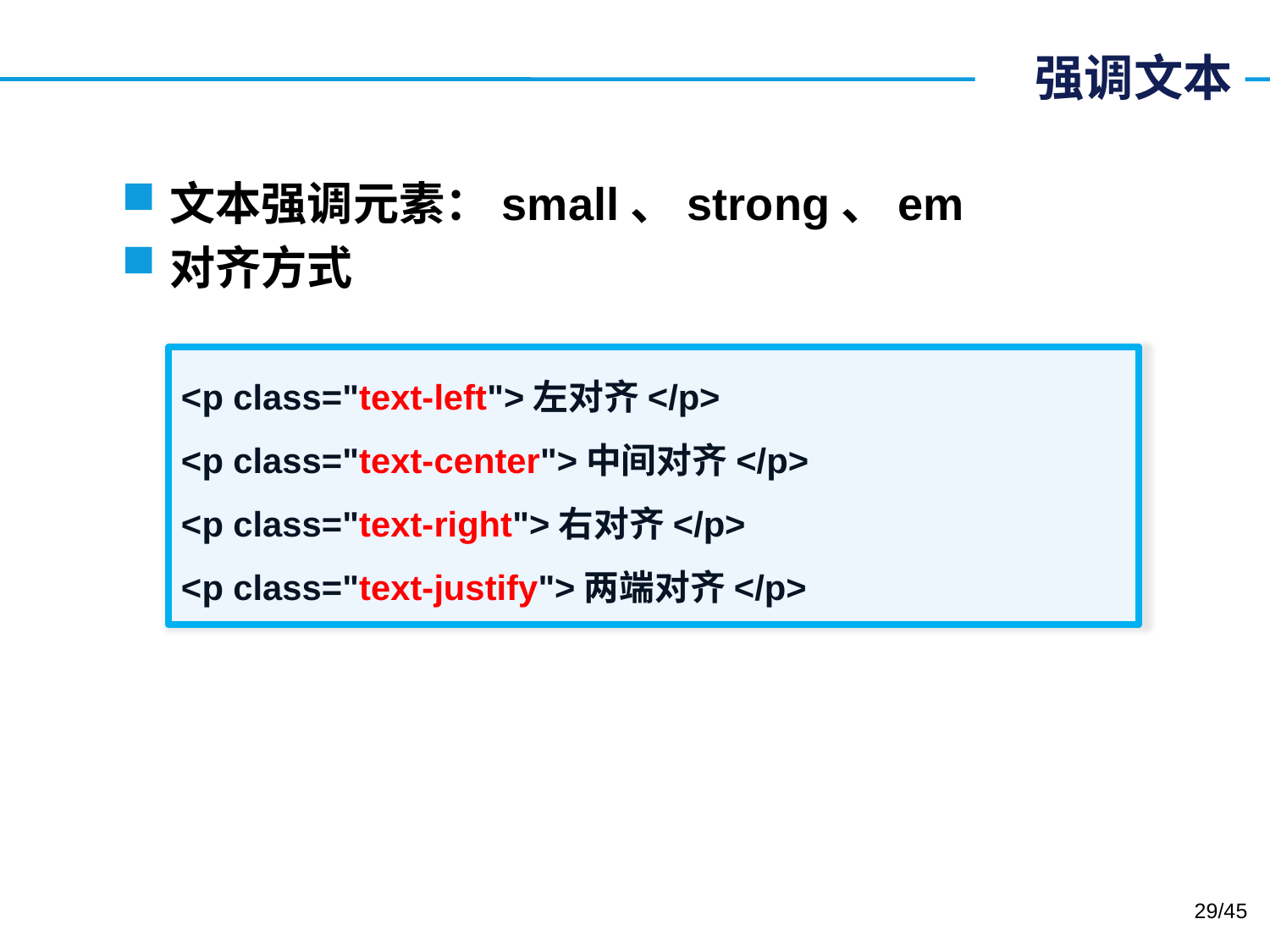

# 强调文本
文本强调元素：small、strong、em
对齐方式
<p class="text-left">左对齐</p>
<p class="text-center">中间对齐</p>
<p class="text-right">右对齐</p>
<p class="text-justify">两端对齐</p>

29/45